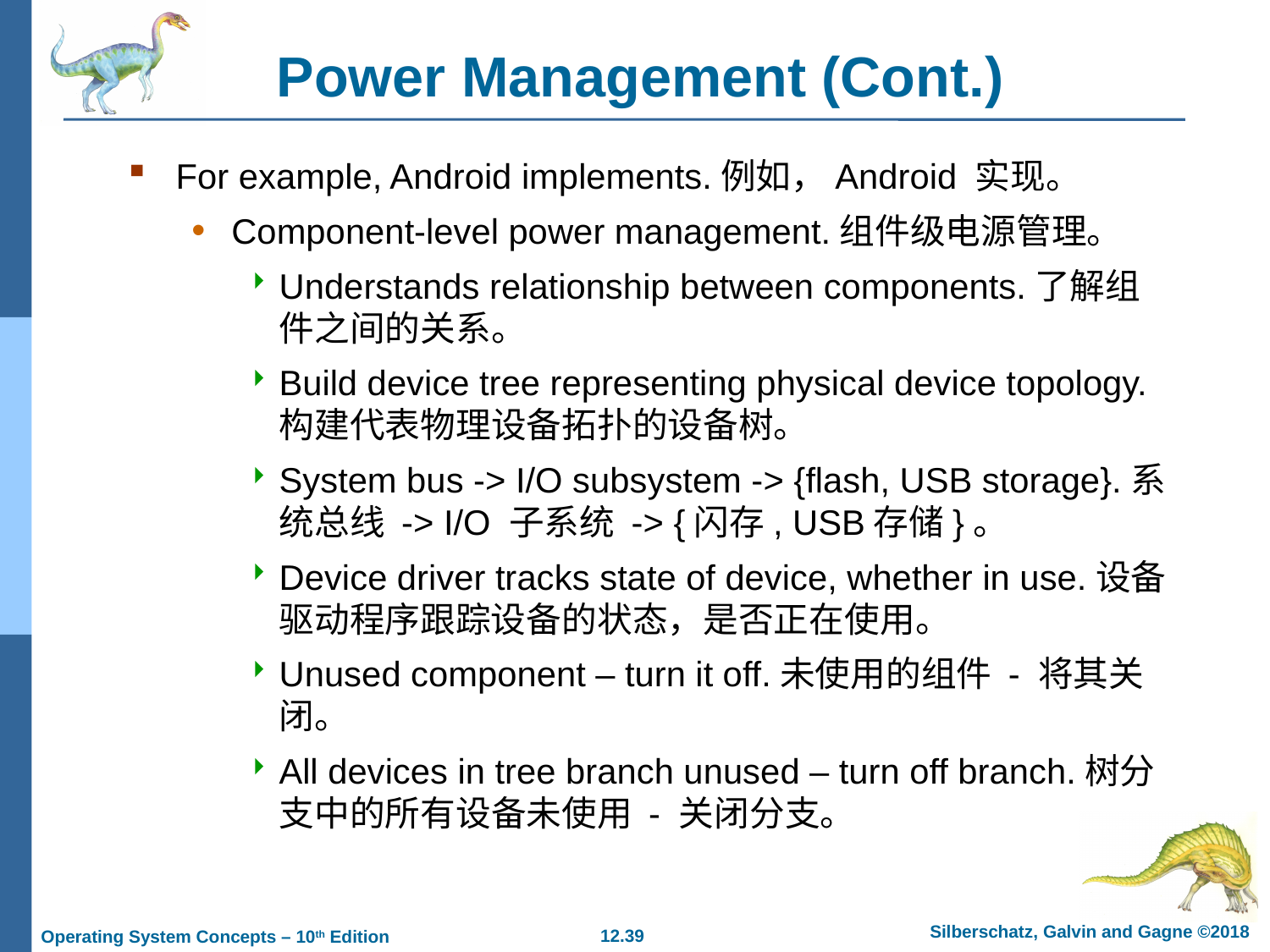

# Power Management (Cont.)
For example, Android implements.例如，Android 实现。
Component-level power management.组件级电源管理。
Understands relationship between components.了解组件之间的关系。
Build device tree representing physical device topology.构建代表物理设备拓扑的设备树。
System bus -> I/O subsystem -> {flash, USB storage}.系统总线 -> I/O 子系统 -> {闪存, USB存储}。
Device driver tracks state of device, whether in use.设备驱动程序跟踪设备的状态，是否正在使用。
Unused component – turn it off.未使用的组件 - 将其关闭。
All devices in tree branch unused – turn off branch.树分支中的所有设备未使用 - 关闭分支。